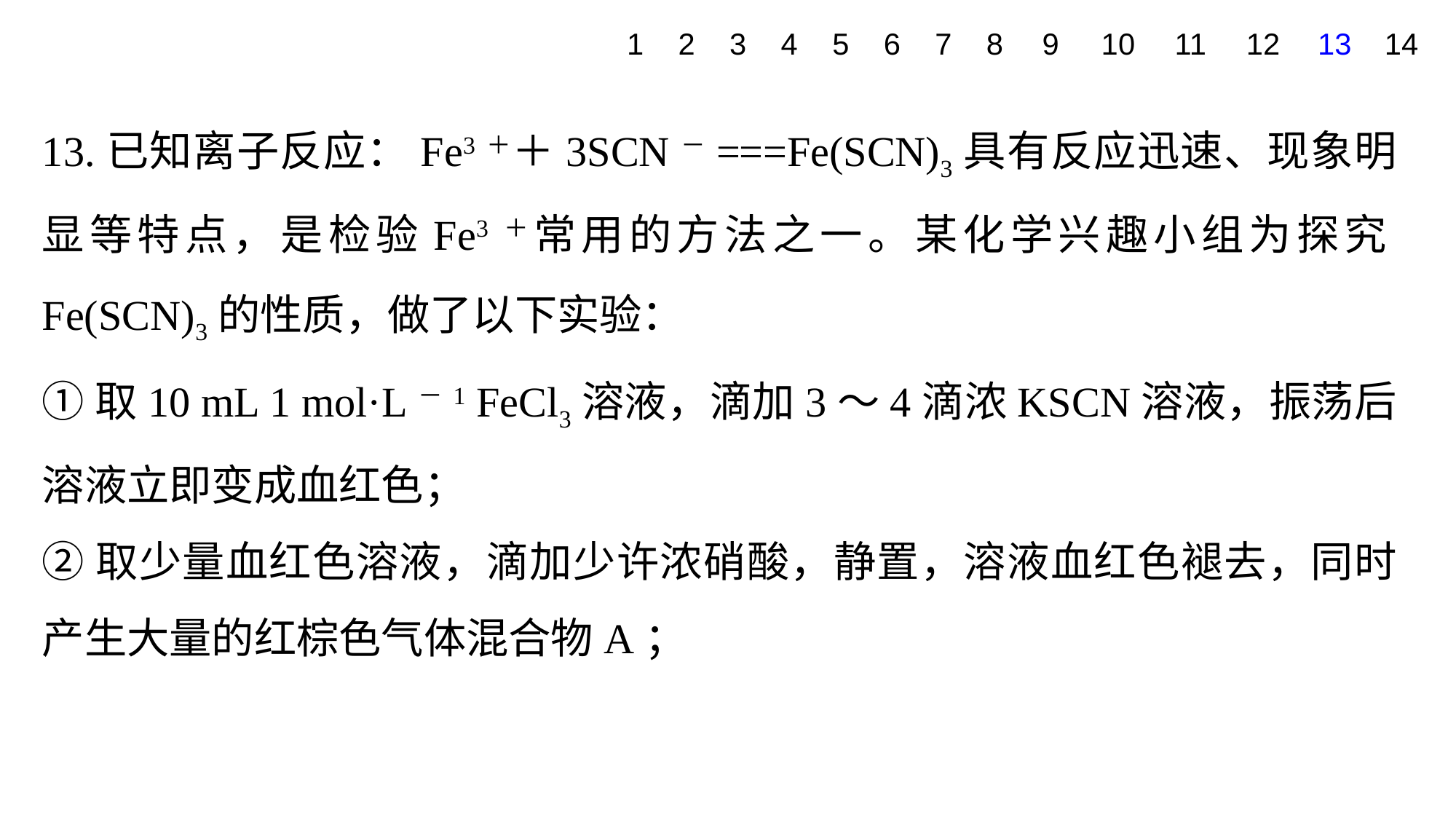

1
2
3
4
5
6
7
8
9
10
11
12
13
14
13.已知离子反应：Fe3＋＋3SCN－===Fe(SCN)3具有反应迅速、现象明显等特点，是检验Fe3＋常用的方法之一。某化学兴趣小组为探究Fe(SCN)3的性质，做了以下实验：
①取10 mL 1 mol·L－1 FeCl3溶液，滴加3～4滴浓KSCN溶液，振荡后溶液立即变成血红色；
②取少量血红色溶液，滴加少许浓硝酸，静置，溶液血红色褪去，同时产生大量的红棕色气体混合物A；